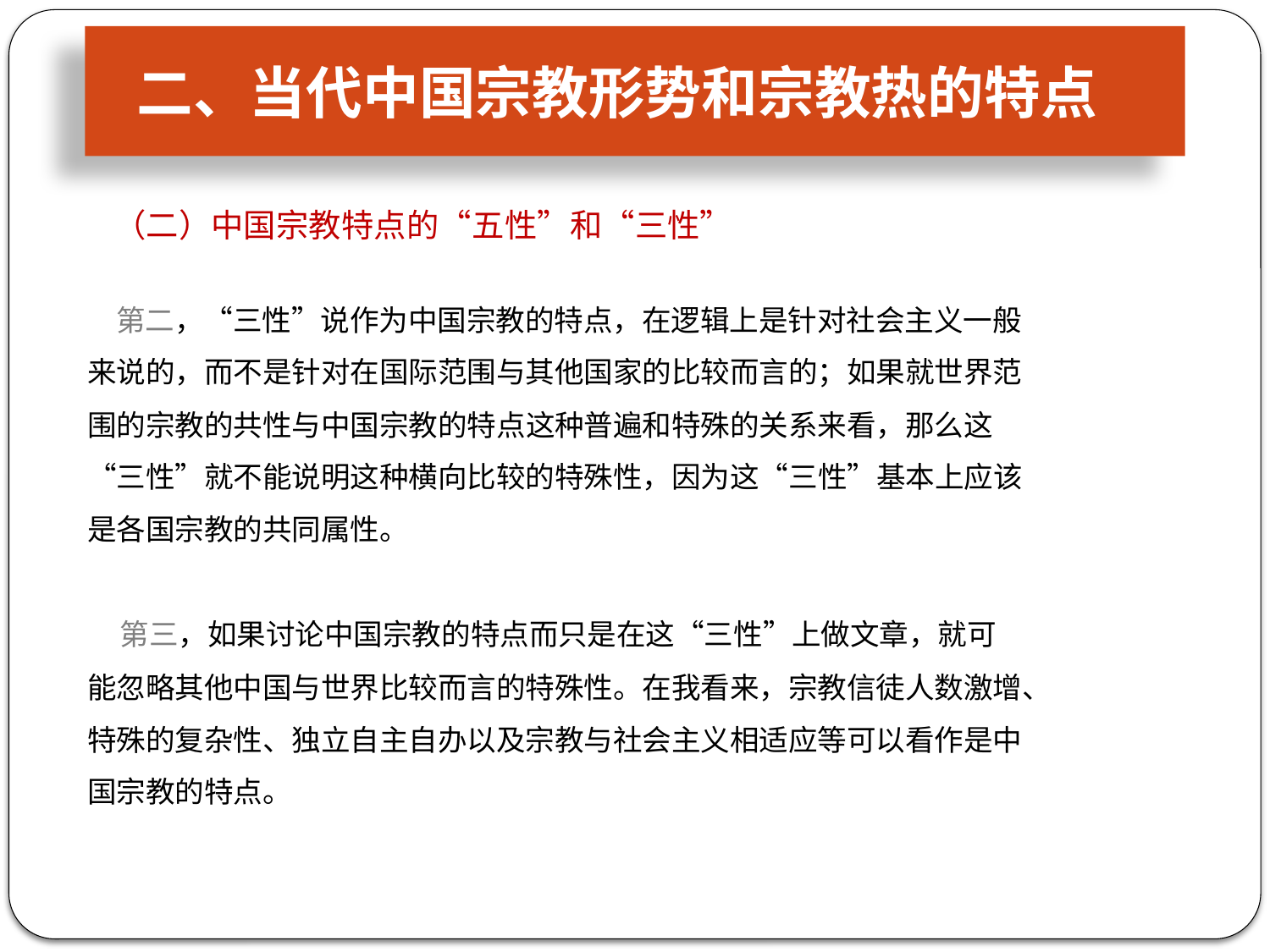

二、当代中国宗教形势和宗教热的特点
   （二）中国宗教特点的“五性”和“三性”

    第二，“三性”说作为中国宗教的特点，在逻辑上是针对社会主义一般来说的，而不是针对在国际范围与其他国家的比较而言的；如果就世界范围的宗教的共性与中国宗教的特点这种普遍和特殊的关系来看，那么这“三性”就不能说明这种横向比较的特殊性，因为这“三性”基本上应该是各国宗教的共同属性。

    第三，如果讨论中国宗教的特点而只是在这“三性”上做文章，就可能忽略其他中国与世界比较而言的特殊性。在我看来，宗教信徒人数激增、特殊的复杂性、独立自主自办以及宗教与社会主义相适应等可以看作是中国宗教的特点。